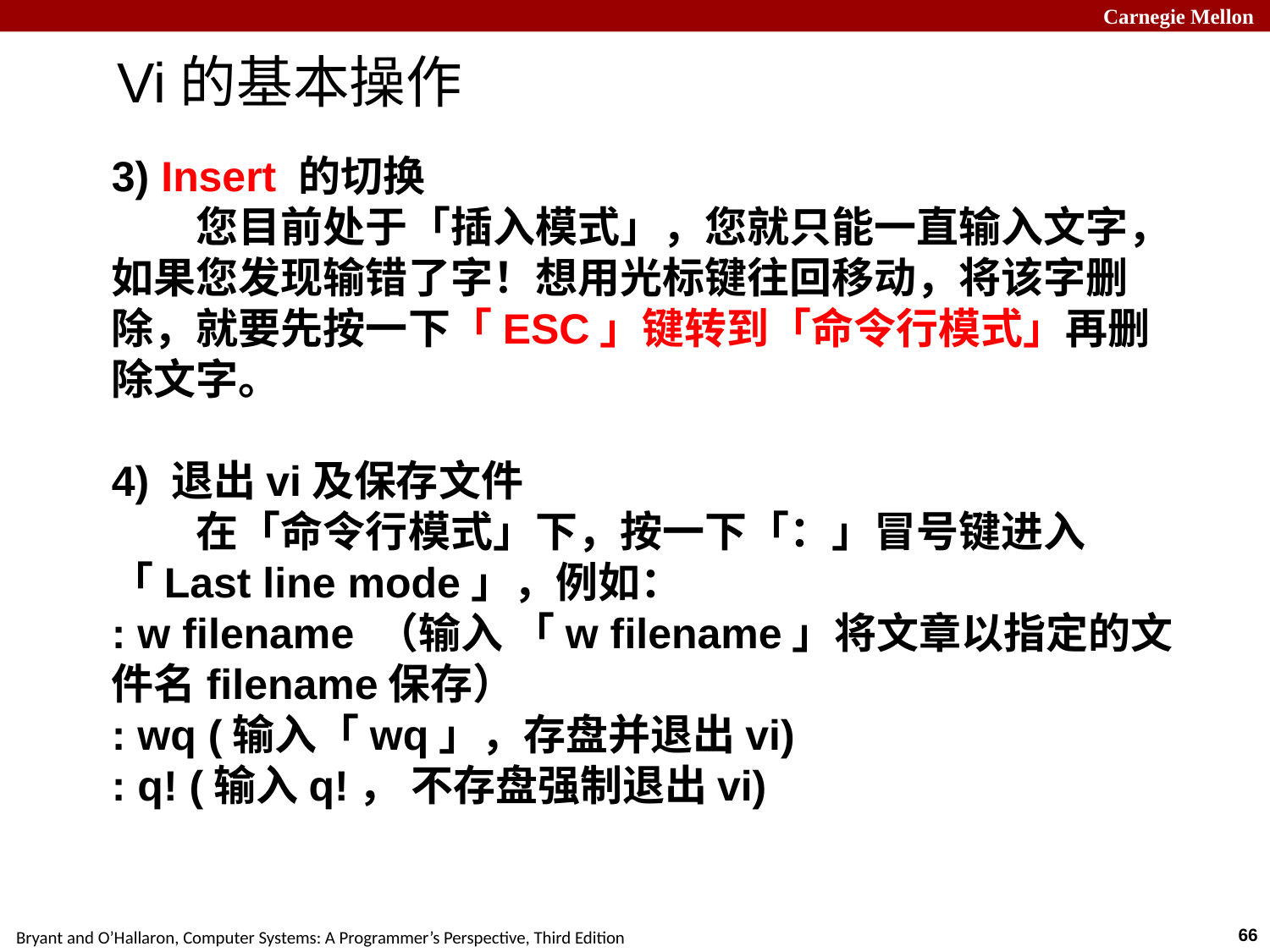

Vi的基本操作
3) Insert 的切换
　　您目前处于「插入模式」，您就只能一直输入文字，如果您发现输错了字！想用光标键往回移动，将该字删除，就要先按一下「ESC」键转到「命令行模式」再删除文字。

4) 退出vi及保存文件
　　在「命令行模式」下，按一下「：」冒号键进入「Last line mode」，例如：
: w filename （输入 「w filename」将文章以指定的文件名filename保存）
: wq (输入「wq」，存盘并退出vi)
: q! (输入q!， 不存盘强制退出vi)